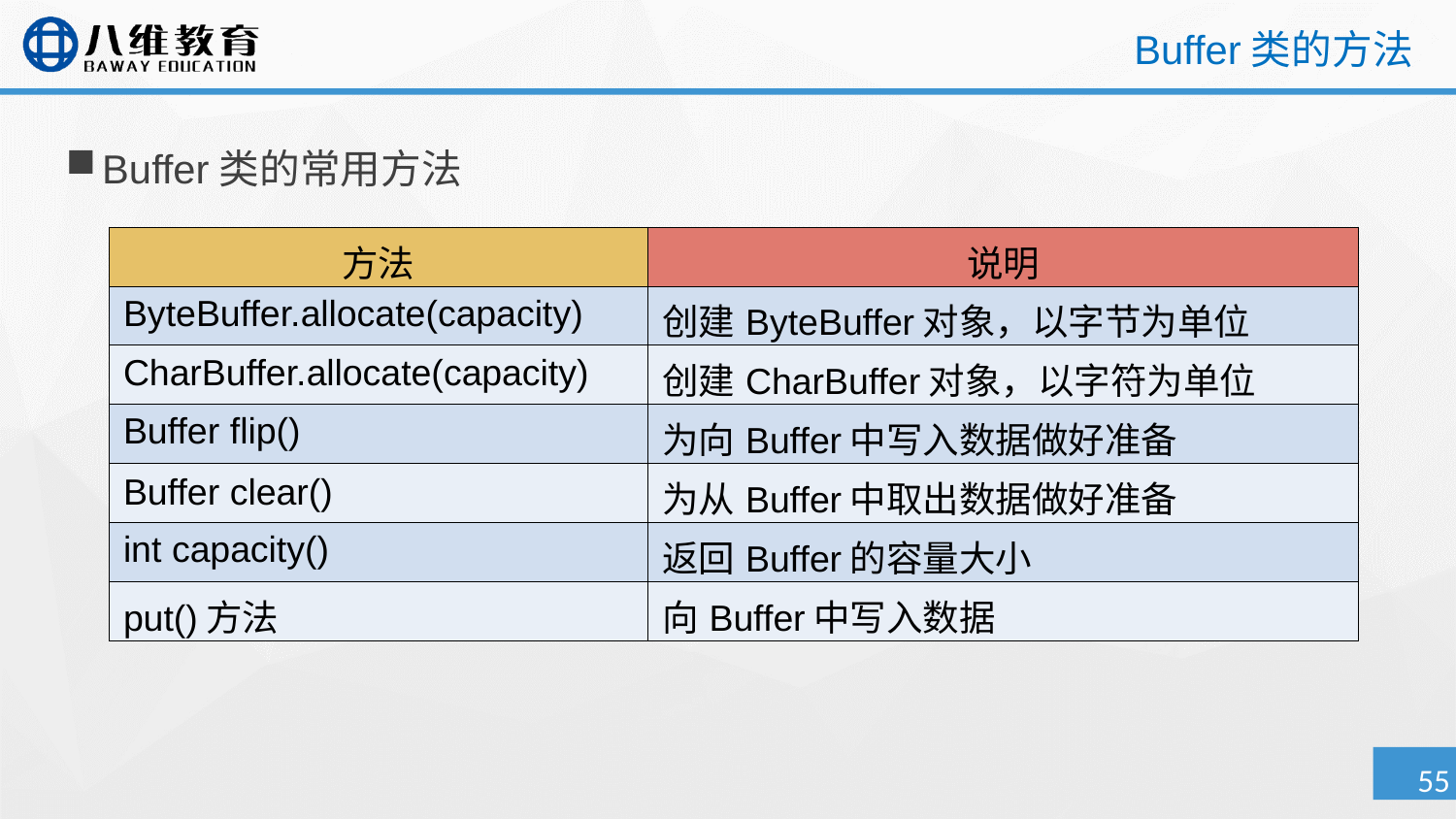

# Buffer类的方法
Buffer类的常用方法
| 方法 | 说明 |
| --- | --- |
| ByteBuffer.allocate(capacity) | 创建ByteBuffer对象，以字节为单位 |
| CharBuffer.allocate(capacity) | 创建CharBuffer对象，以字符为单位 |
| Buffer flip() | 为向Buffer中写入数据做好准备 |
| Buffer clear() | 为从Buffer中取出数据做好准备 |
| int capacity() | 返回Buffer的容量大小 |
| put()方法 | 向Buffer中写入数据 |